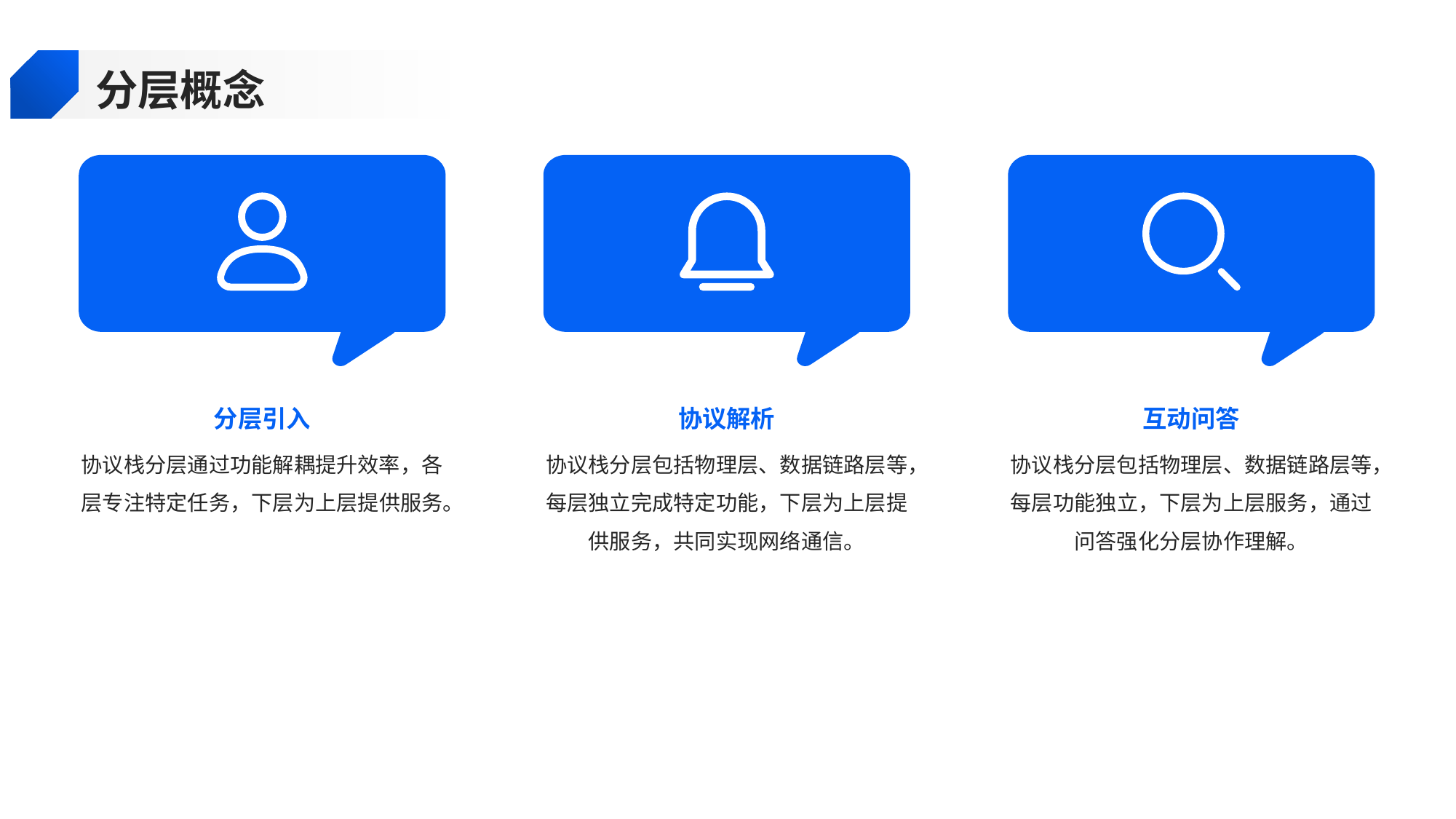

分层概念

分层引入
协议解析
互动问答
协议栈分层通过功能解耦提升效率，各层专注特定任务，下层为上层提供服务。
协议栈分层包括物理层、数据链路层等，每层独立完成特定功能，下层为上层提供服务，共同实现网络通信。
协议栈分层包括物理层、数据链路层等，每层功能独立，下层为上层服务，通过问答强化分层协作理解。